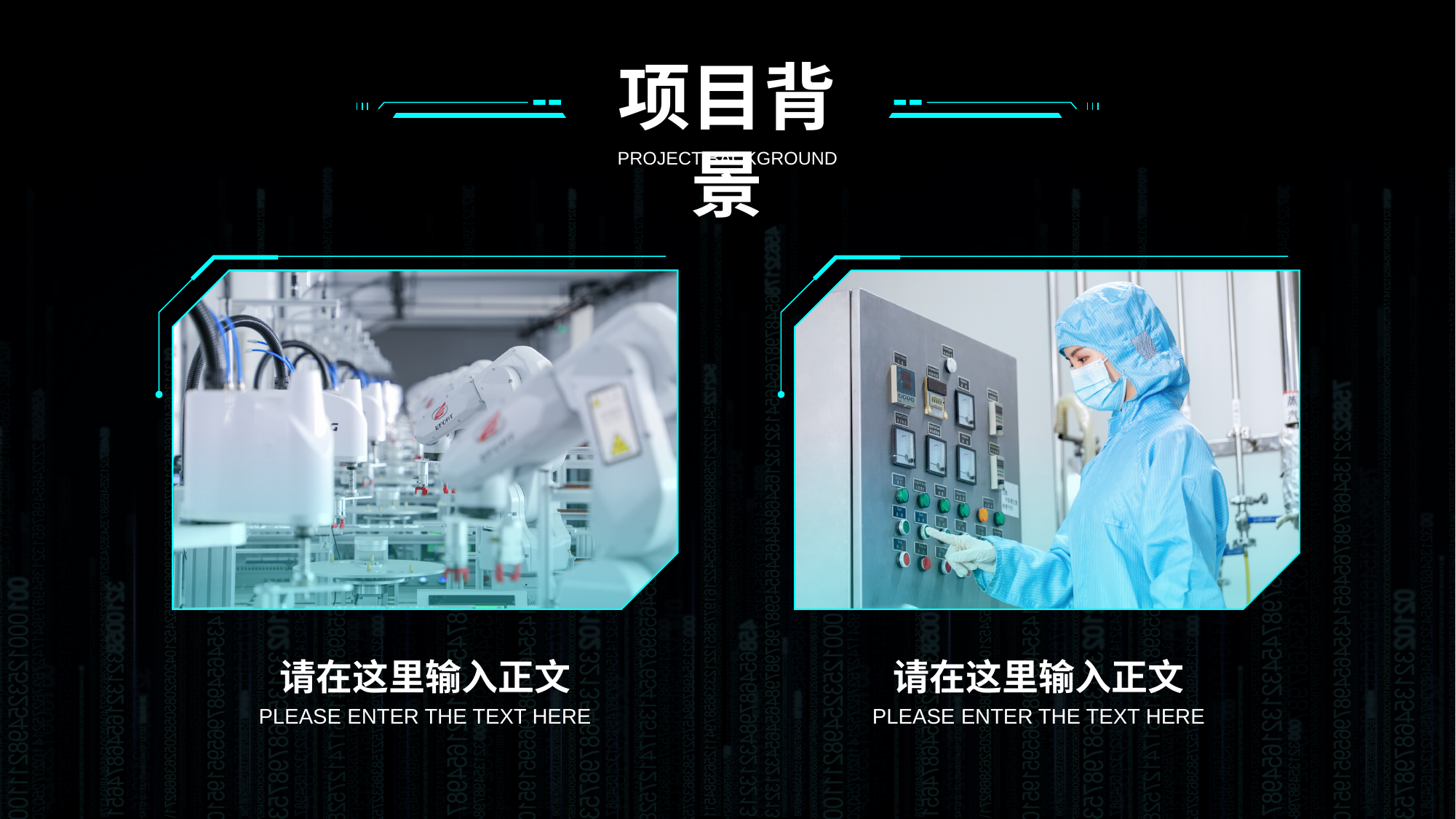

项目背景

PROJECT BACKGROUND

请在这里输入正文
请在这里输入正文
PLEASE ENTER THE TEXT HERE
PLEASE ENTER THE TEXT HERE